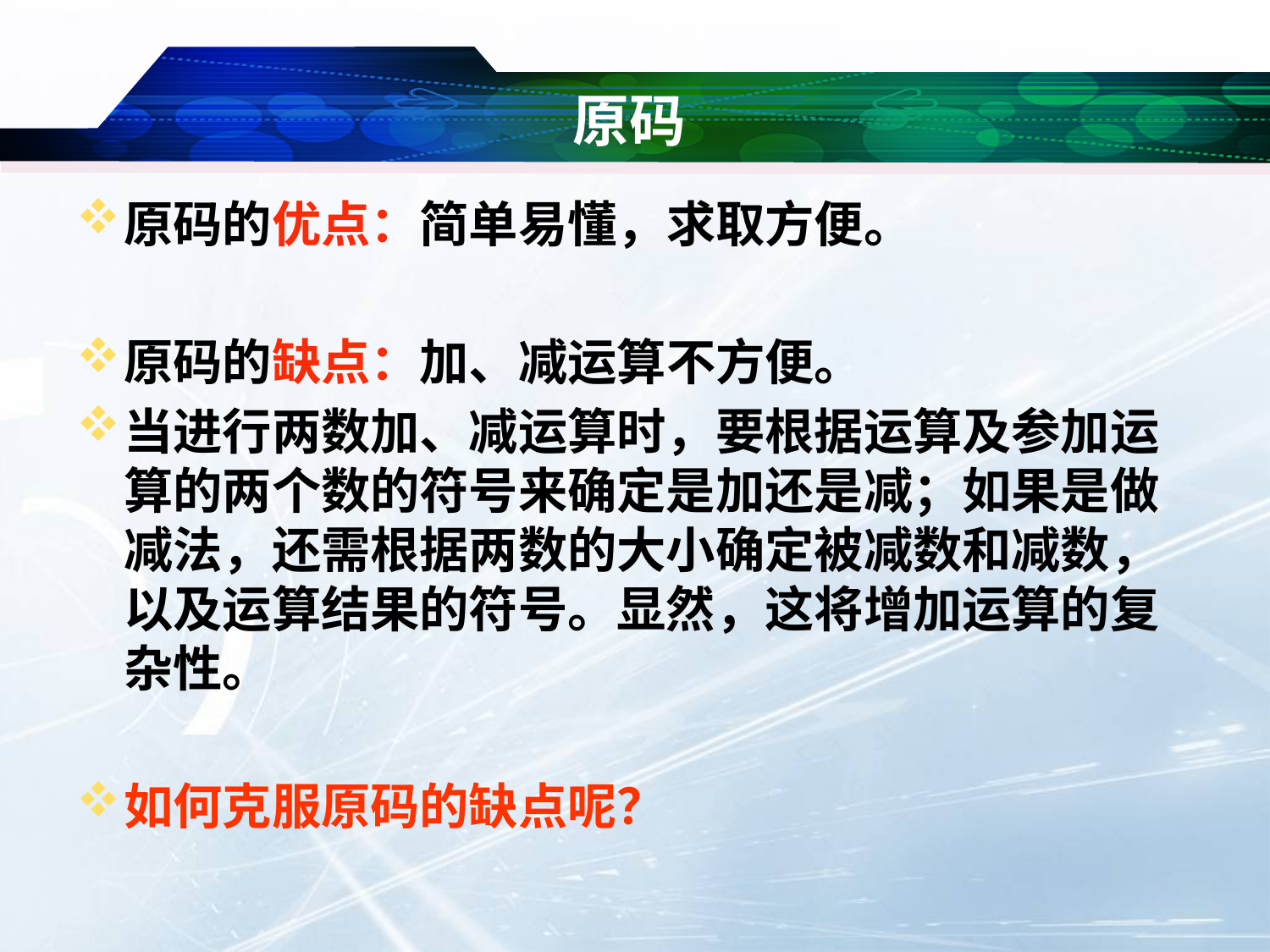

# 原码
原码的优点：简单易懂，求取方便。

原码的缺点：加、减运算不方便。
当进行两数加、减运算时，要根据运算及参加运算的两个数的符号来确定是加还是减；如果是做减法，还需根据两数的大小确定被减数和减数，以及运算结果的符号。显然，这将增加运算的复杂性。

如何克服原码的缺点呢？